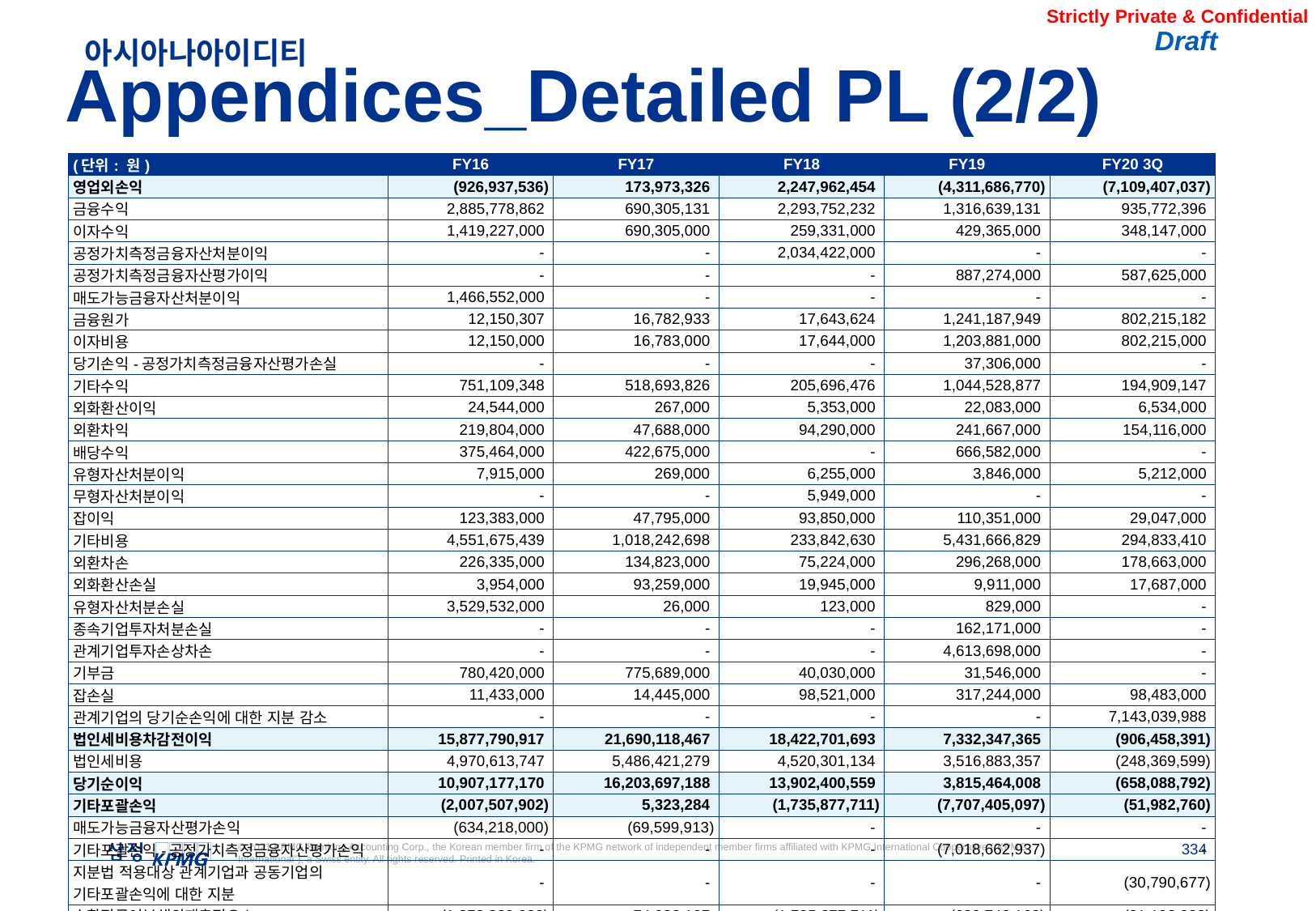

아시아나아이디티
Appendices_Detailed PL (2/2)
| (단위: 원) | FY16 | FY17 | FY18 | FY19 | FY20 3Q |
| --- | --- | --- | --- | --- | --- |
| 영업외손익 | (926,937,536) | 173,973,326 | 2,247,962,454 | (4,311,686,770) | (7,109,407,037) |
| 금융수익 | 2,885,778,862 | 690,305,131 | 2,293,752,232 | 1,316,639,131 | 935,772,396 |
| 이자수익 | 1,419,227,000 | 690,305,000 | 259,331,000 | 429,365,000 | 348,147,000 |
| 공정가치측정금융자산처분이익 | - | - | 2,034,422,000 | - | - |
| 공정가치측정금융자산평가이익 | - | - | - | 887,274,000 | 587,625,000 |
| 매도가능금융자산처분이익 | 1,466,552,000 | - | - | - | - |
| 금융원가 | 12,150,307 | 16,782,933 | 17,643,624 | 1,241,187,949 | 802,215,182 |
| 이자비용 | 12,150,000 | 16,783,000 | 17,644,000 | 1,203,881,000 | 802,215,000 |
| 당기손익-공정가치측정금융자산평가손실 | - | - | - | 37,306,000 | - |
| 기타수익 | 751,109,348 | 518,693,826 | 205,696,476 | 1,044,528,877 | 194,909,147 |
| 외화환산이익 | 24,544,000 | 267,000 | 5,353,000 | 22,083,000 | 6,534,000 |
| 외환차익 | 219,804,000 | 47,688,000 | 94,290,000 | 241,667,000 | 154,116,000 |
| 배당수익 | 375,464,000 | 422,675,000 | - | 666,582,000 | - |
| 유형자산처분이익 | 7,915,000 | 269,000 | 6,255,000 | 3,846,000 | 5,212,000 |
| 무형자산처분이익 | - | - | 5,949,000 | - | - |
| 잡이익 | 123,383,000 | 47,795,000 | 93,850,000 | 110,351,000 | 29,047,000 |
| 기타비용 | 4,551,675,439 | 1,018,242,698 | 233,842,630 | 5,431,666,829 | 294,833,410 |
| 외환차손 | 226,335,000 | 134,823,000 | 75,224,000 | 296,268,000 | 178,663,000 |
| 외화환산손실 | 3,954,000 | 93,259,000 | 19,945,000 | 9,911,000 | 17,687,000 |
| 유형자산처분손실 | 3,529,532,000 | 26,000 | 123,000 | 829,000 | - |
| 종속기업투자처분손실 | - | - | - | 162,171,000 | - |
| 관계기업투자손상차손 | - | - | - | 4,613,698,000 | - |
| 기부금 | 780,420,000 | 775,689,000 | 40,030,000 | 31,546,000 | - |
| 잡손실 | 11,433,000 | 14,445,000 | 98,521,000 | 317,244,000 | 98,483,000 |
| 관계기업의 당기순손익에 대한 지분 감소 | - | - | - | - | 7,143,039,988 |
| 법인세비용차감전이익 | 15,877,790,917 | 21,690,118,467 | 18,422,701,693 | 7,332,347,365 | (906,458,391) |
| 법인세비용 | 4,970,613,747 | 5,486,421,279 | 4,520,301,134 | 3,516,883,357 | (248,369,599) |
| 당기순이익 | 10,907,177,170 | 16,203,697,188 | 13,902,400,559 | 3,815,464,008 | (658,088,792) |
| 기타포괄손익 | (2,007,507,902) | 5,323,284 | (1,735,877,711) | (7,707,405,097) | (51,982,760) |
| 매도가능금융자산평가손익 | (634,218,000) | (69,599,913) | - | - | - |
| 기타포괄손익-공정가치측정금융자산평가손익 | - | - | - | (7,018,662,937) | - |
| 지분법 적용대상 관계기업과 공동기업의 기타포괄손익에 대한 지분 | - | - | - | - | (30,790,677) |
| 순확정급여부채의재측정요소 | (1,373,289,902) | 74,923,197 | (1,735,877,711) | (688,742,160) | (21,192,083) |
| 총포괄손익 | 8,899,669,268 | 16,209,020,472 | 12,166,522,848 | (3,891,941,089) | (710,071,552) |